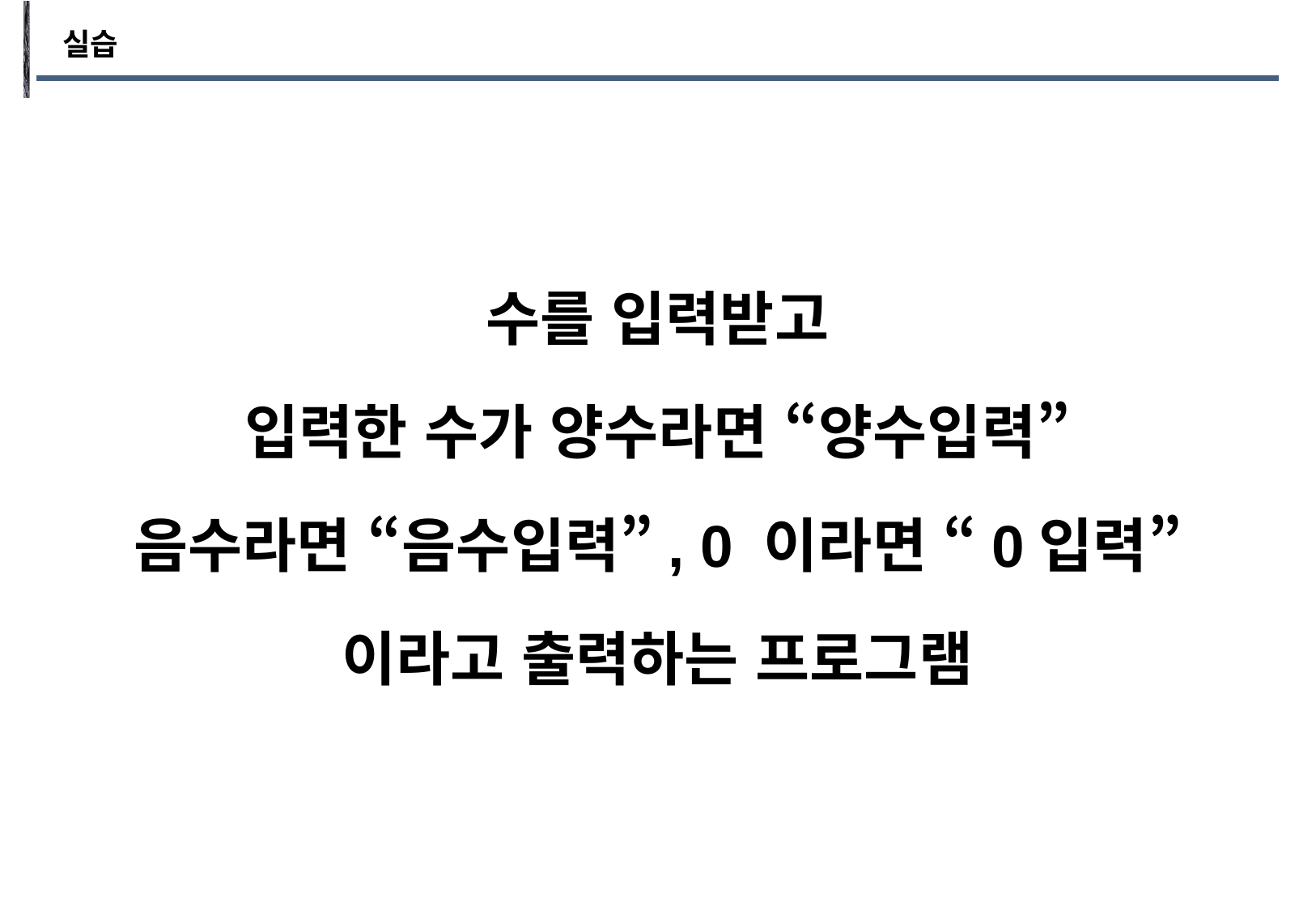

실습

수를 입력받고
입력한 수가 양수라면 “양수입력”
음수라면 “음수입력”, 0 이라면 “0입력”
이라고 출력하는 프로그램